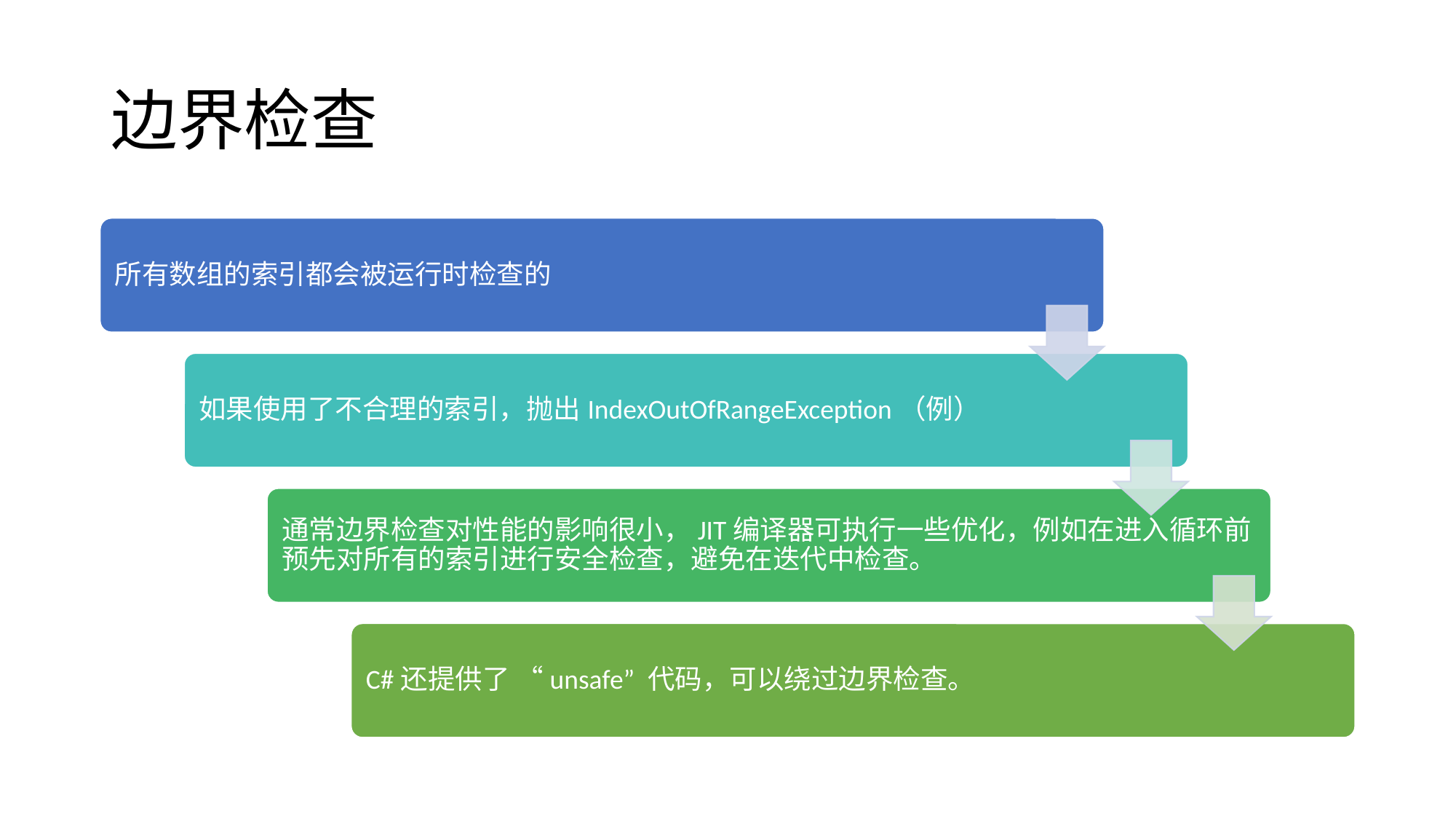

# 边界检查
所有数组的索引都会被运行时检查的
如果使用了不合理的索引，抛出IndexOutOfRangeException（例）
通常边界检查对性能的影响很小，JIT编译器可执行一些优化，例如在进入循环前预先对所有的索引进行安全检查，避免在迭代中检查。
C#还提供了 “unsafe” 代码，可以绕过边界检查。